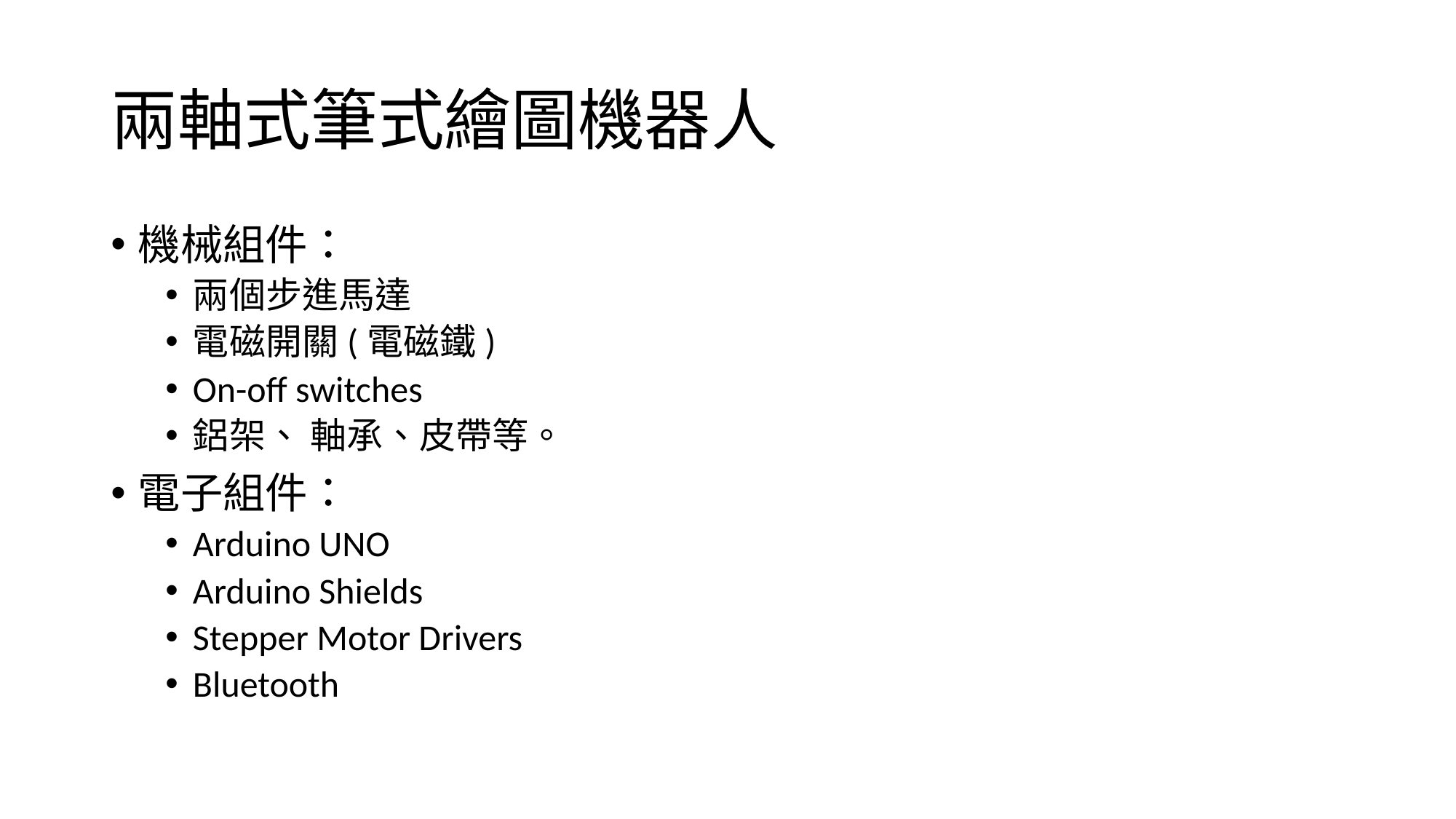

# 兩軸式筆式繪圖機器人
機械組件：
兩個步進馬達
電磁開關(電磁鐵)
On-off switches
鋁架、 軸承、皮帶等。
電子組件：
Arduino UNO
Arduino Shields
Stepper Motor Drivers
Bluetooth